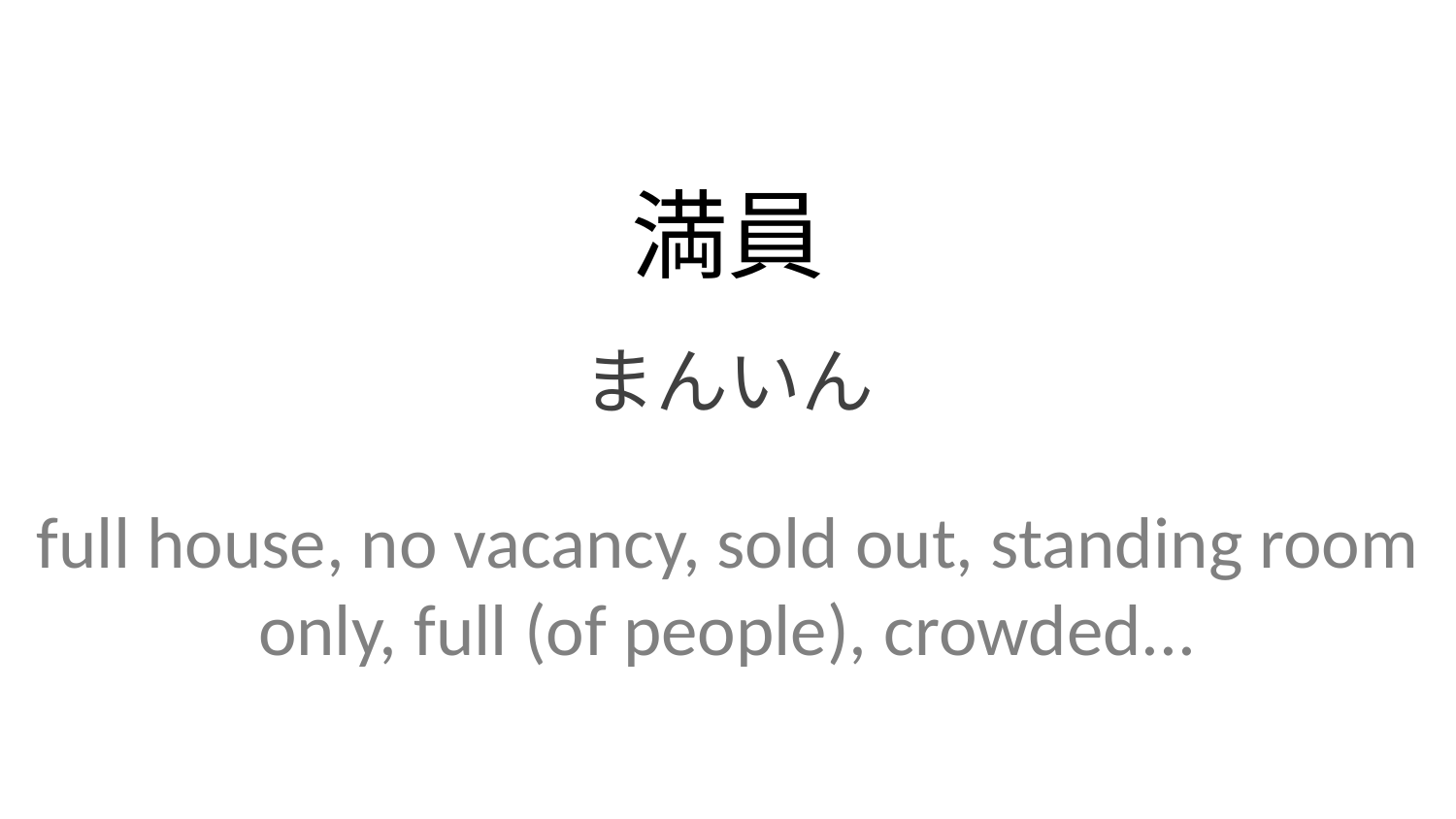

満員

まんいん
full house, no vacancy, sold out, standing room only, full (of people), crowded...